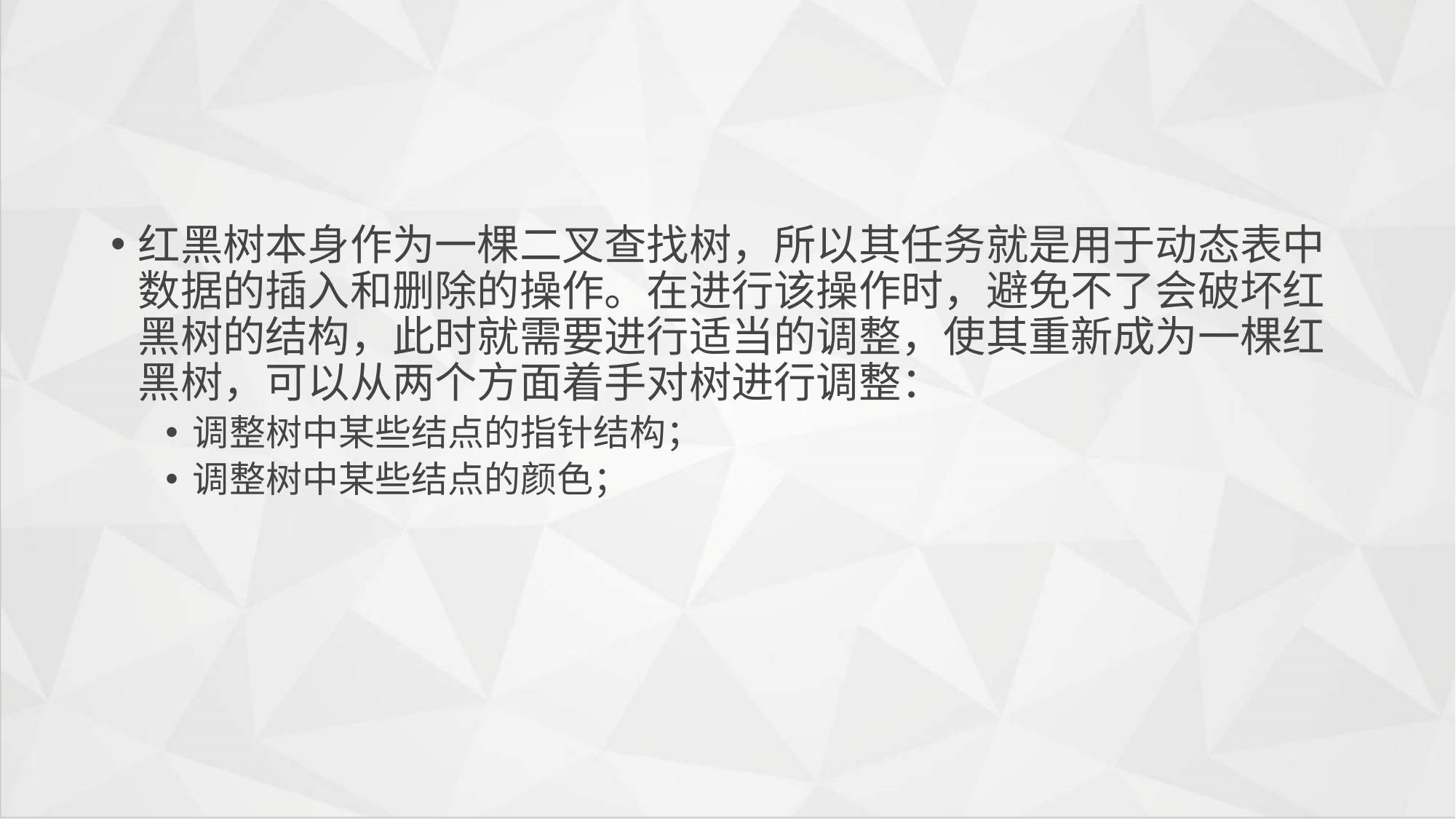

#
红黑树本身作为一棵二叉查找树，所以其任务就是用于动态表中数据的插入和删除的操作。在进行该操作时，避免不了会破坏红黑树的结构，此时就需要进行适当的调整，使其重新成为一棵红黑树，可以从两个方面着手对树进行调整：
调整树中某些结点的指针结构；
调整树中某些结点的颜色；